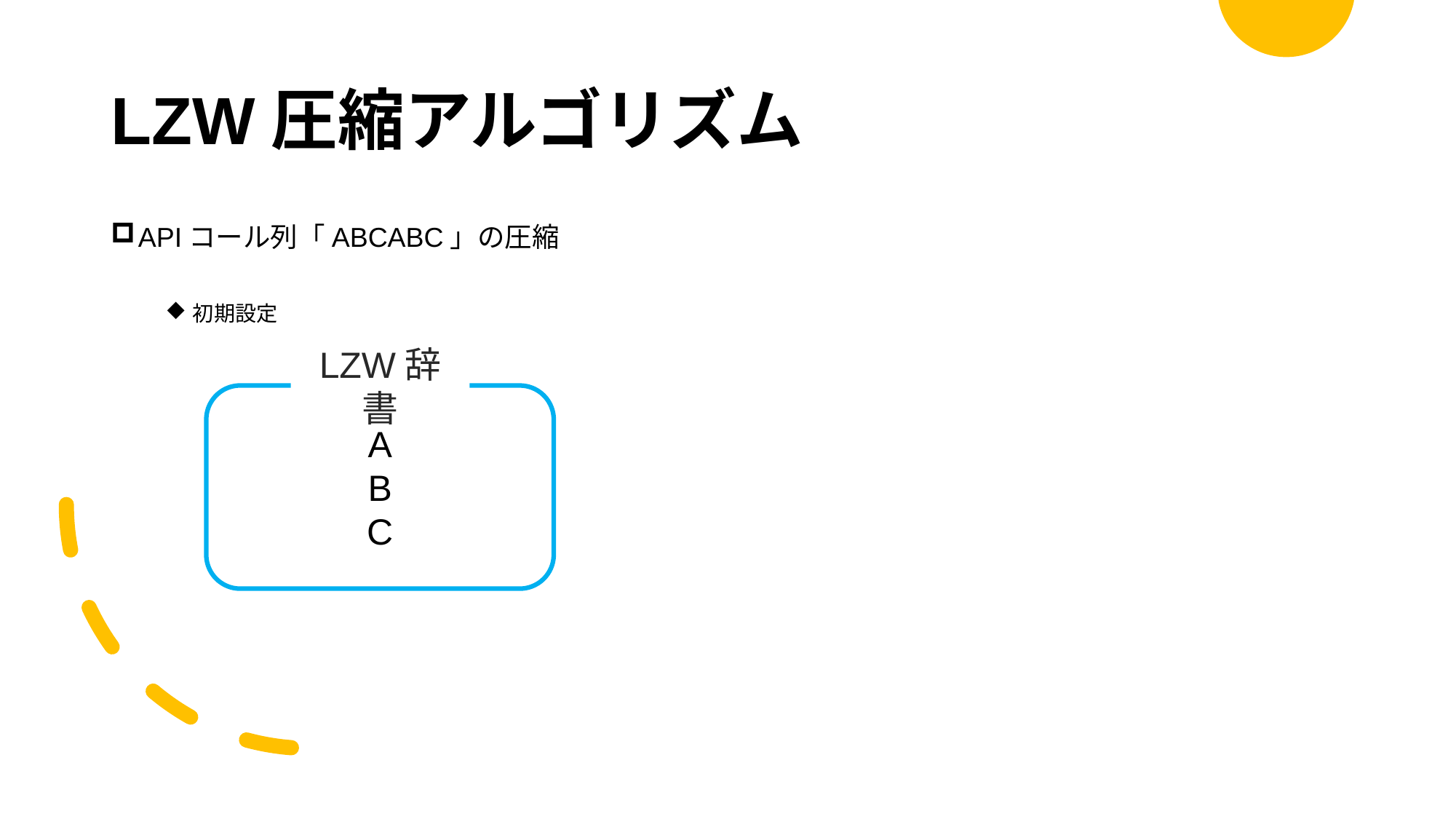

# LZW圧縮アルゴリズム
APIコール列「ABCABC」の圧縮

初期設定

LZW辞書
A
B
C